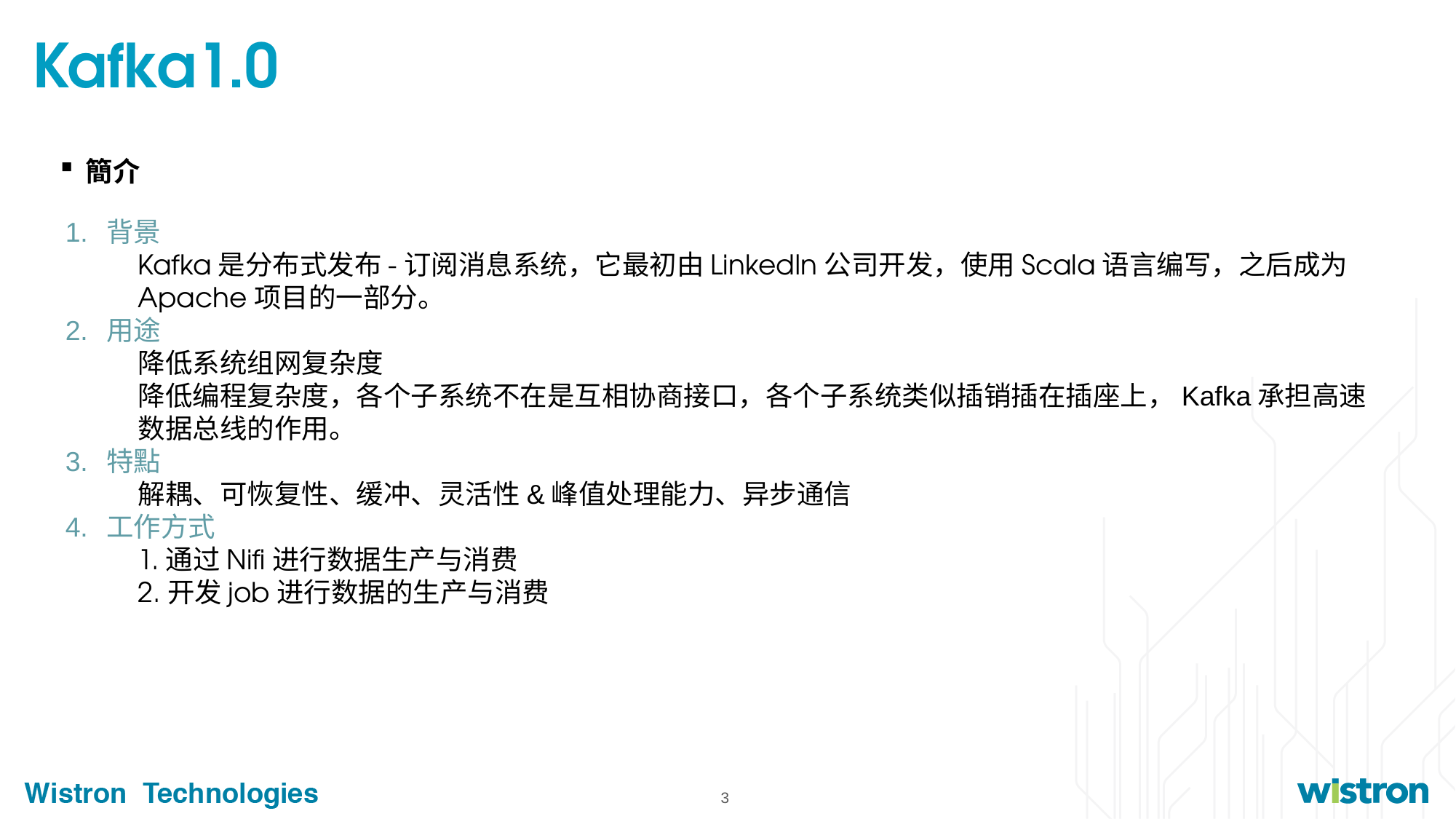

# Kafka1.0
簡介
背景
Kafka是分布式发布-订阅消息系统，它最初由LinkedIn公司开发，使用Scala语言编写，之后成为Apache项目的一部分。
用途
降低系统组网复杂度
降低编程复杂度，各个子系统不在是互相协商接口，各个子系统类似插销插在插座上，Kafka承担高速数据总线的作用。
特點
解耦、可恢复性、缓冲、灵活性&峰值处理能力、异步通信
工作方式
1.通过Nifi进行数据生产与消费
2.开发job进行数据的生产与消费

3